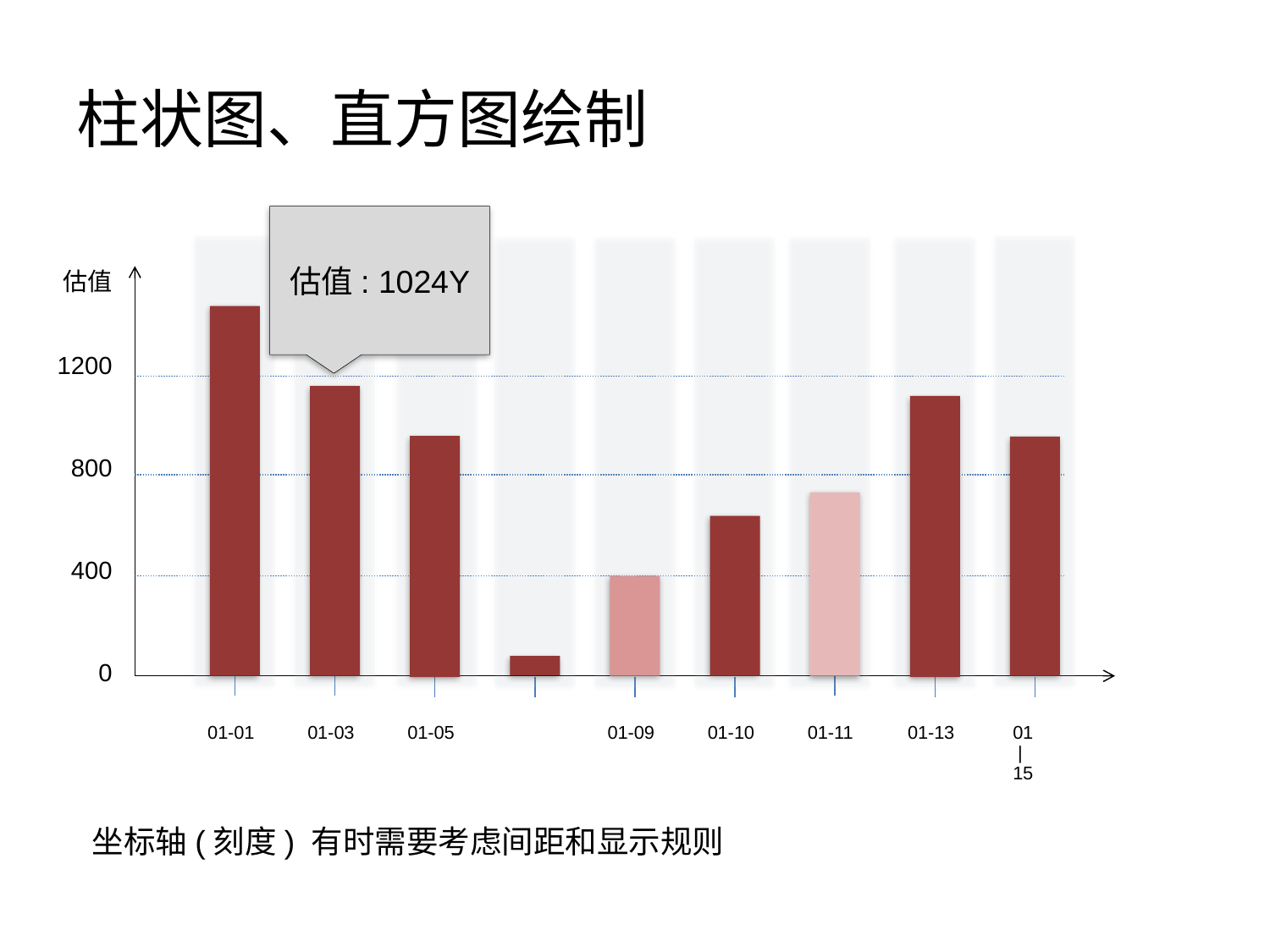

# 柱状图、直方图绘制
估值: 1024Y

| 估值 |
| --- |
| 1200 |
| 800 |
| 400 |
| 0 |

| 01-01 | 01-03 | 01-05 |  | 01-09 | 01-10 | 01-11 | 01-13 | 01 | 15 |
| --- | --- | --- | --- | --- | --- | --- | --- | --- |
坐标轴(刻度) 有时需要考虑间距和显示规则